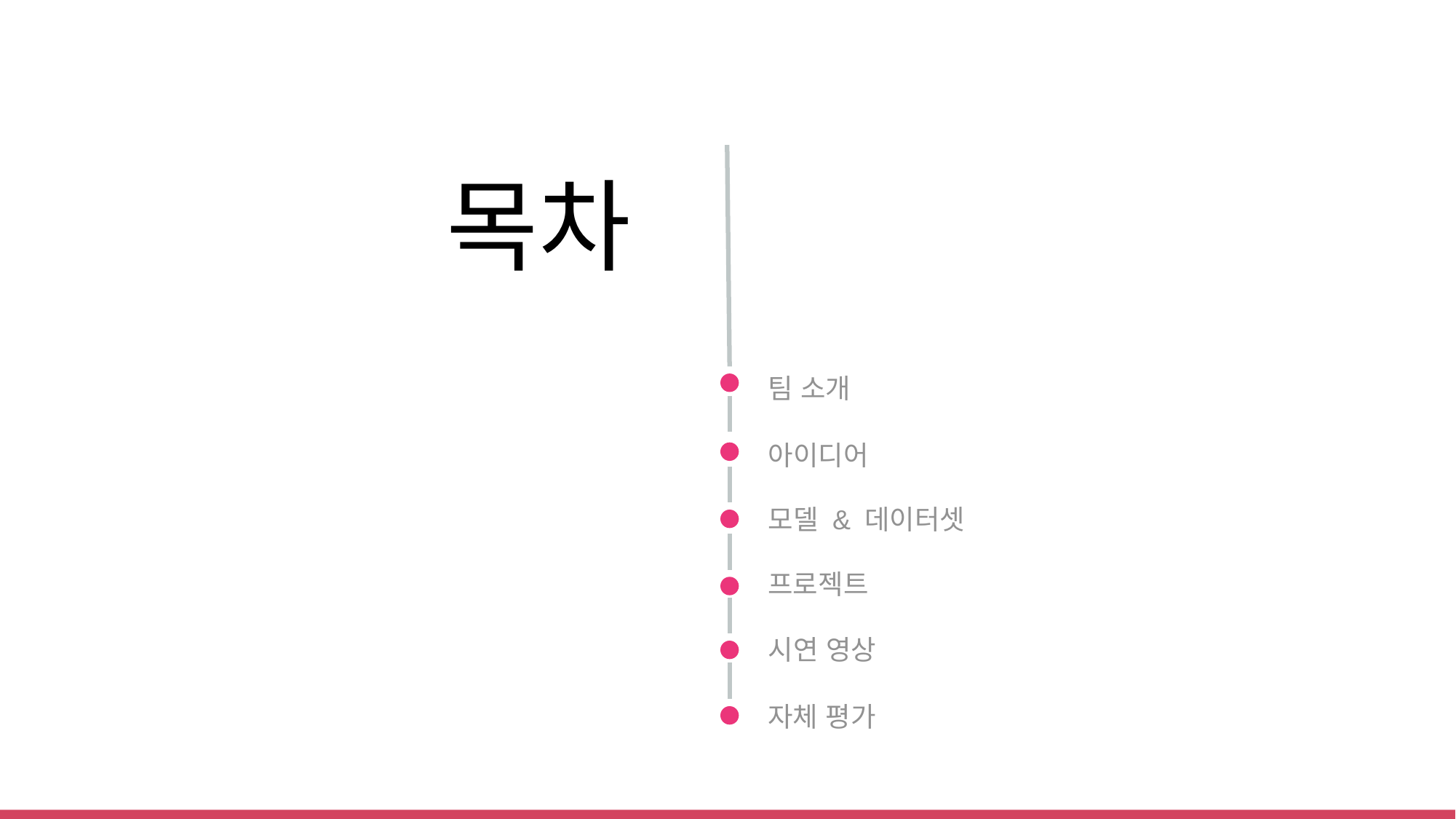

목차
팀 소개

아이디어

모델 & 데이터셋

프로젝트

시연 영상

자체 평가